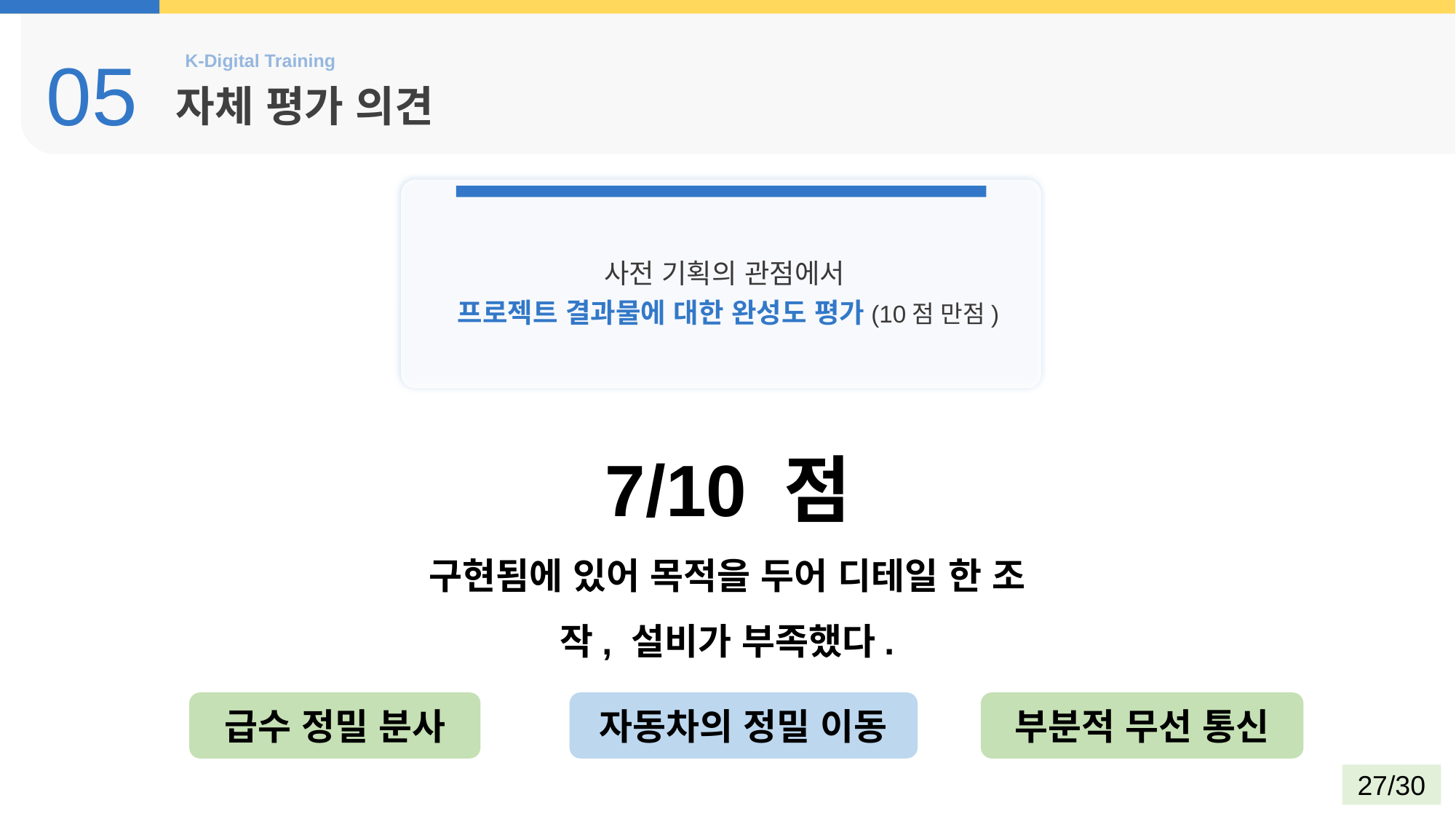

05
자체 평가 의견

사전 기획의 관점에서
프로젝트 결과물에 대한 완성도 평가(10점 만점)
7/10 점
구현됨에 있어 목적을 두어 디테일 한 조작, 설비가 부족했다.
급수 정밀 분사
자동차의 정밀 이동
부분적 무선 통신